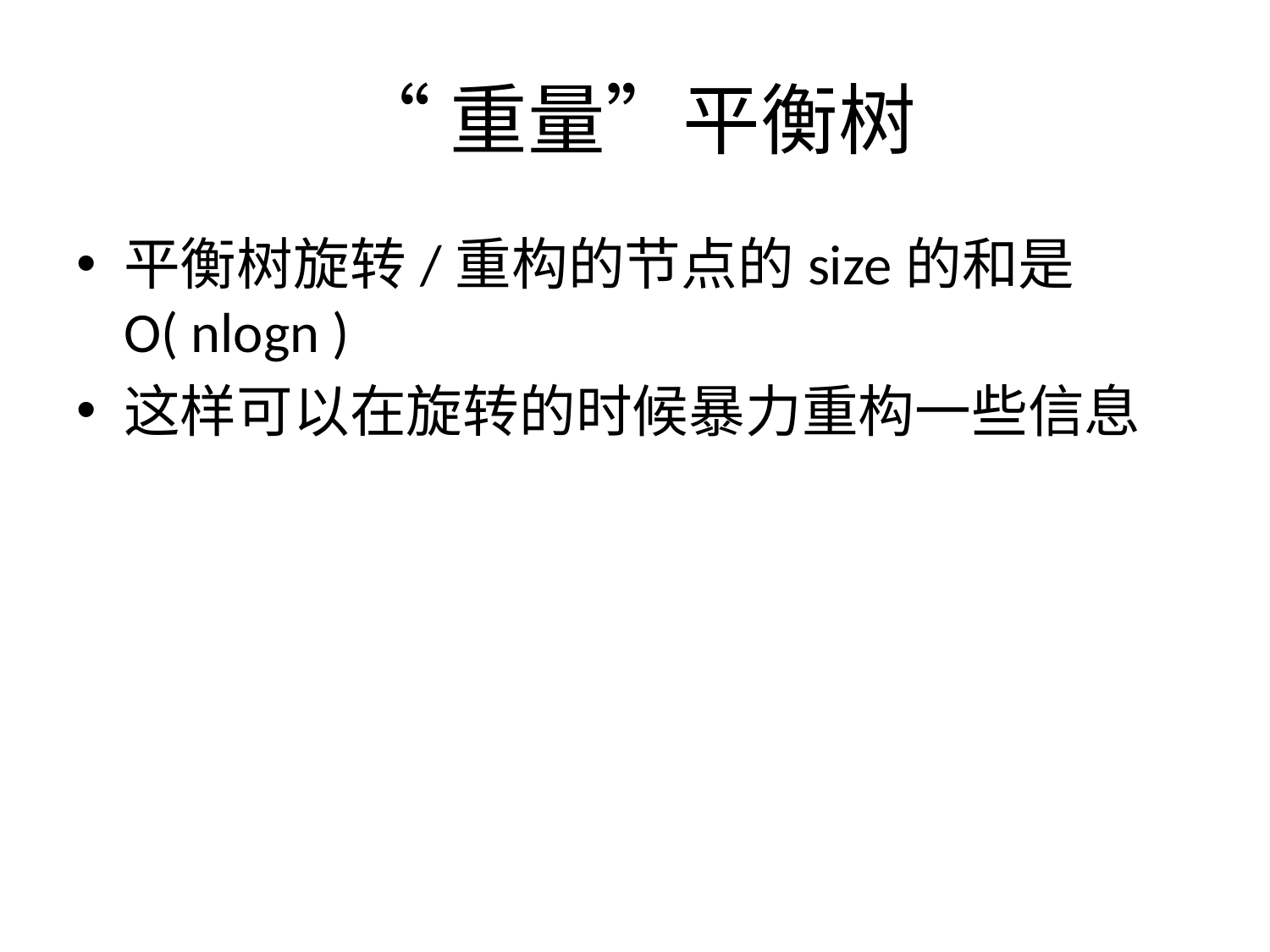

# “重量”平衡树
平衡树旋转/重构的节点的size的和是O( nlogn )
这样可以在旋转的时候暴力重构一些信息